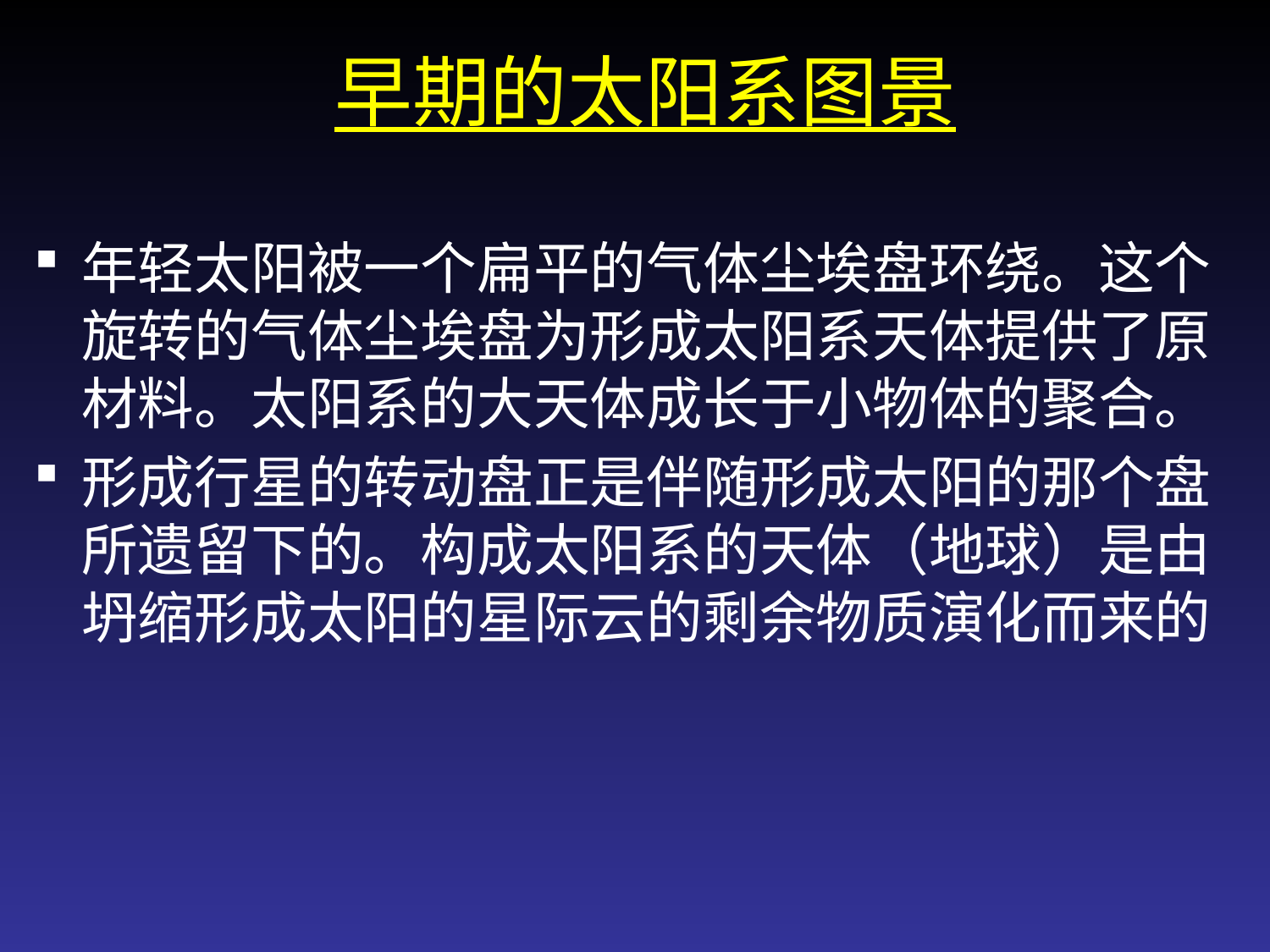

# 早期的太阳系图景
年轻太阳被一个扁平的气体尘埃盘环绕。这个旋转的气体尘埃盘为形成太阳系天体提供了原材料。太阳系的大天体成长于小物体的聚合。
形成行星的转动盘正是伴随形成太阳的那个盘所遗留下的。构成太阳系的天体（地球）是由坍缩形成太阳的星际云的剩余物质演化而来的